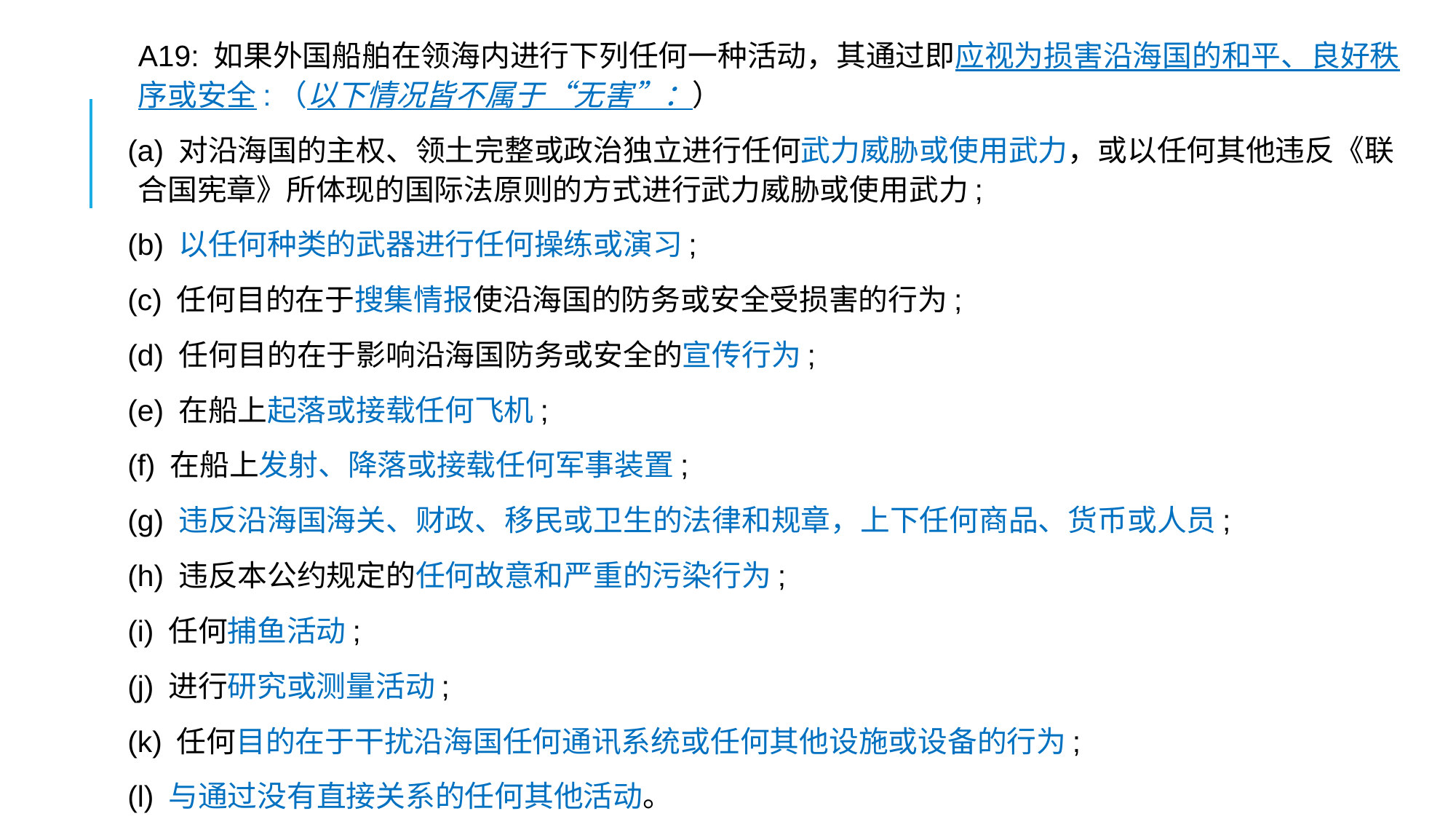

A19: 如果外国船舶在领海内进行下列任何一种活动，其通过即应视为损害沿海国的和平、良好秩序或安全:（以下情况皆不属于“无害”：）
(a) 对沿海国的主权、领土完整或政治独立进行任何武力威胁或使用武力，或以任何其他违反《联合国宪章》所体现的国际法原则的方式进行武力威胁或使用武力;
(b) 以任何种类的武器进行任何操练或演习;
(c) 任何目的在于搜集情报使沿海国的防务或安全受损害的行为;
(d) 任何目的在于影响沿海国防务或安全的宣传行为;
(e) 在船上起落或接载任何飞机;
(f) 在船上发射、降落或接载任何军事装置;
(g) 违反沿海国海关、财政、移民或卫生的法律和规章，上下任何商品、货币或人员;
(h) 违反本公约规定的任何故意和严重的污染行为;
(i) 任何捕鱼活动;
(j) 进行研究或测量活动;
(k) 任何目的在于干扰沿海国任何通讯系统或任何其他设施或设备的行为;
(l) 与通过没有直接关系的任何其他活动。